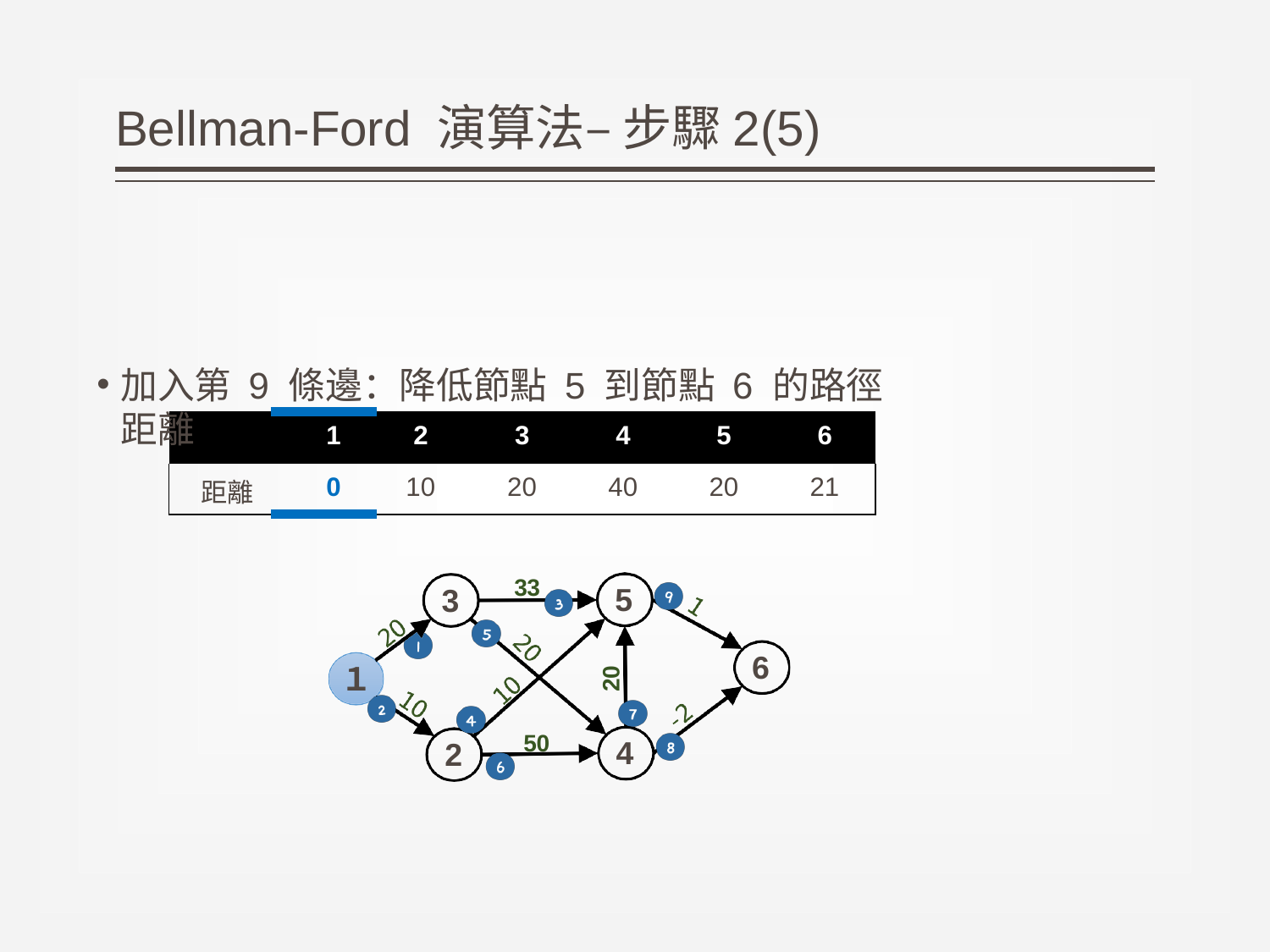

# Bellman-Ford 演算法– 步驟2(5)

加入第 9 條邊：降低節點 5 到節點 6 的路徑距離
|  | 1 | 2 | 3 | 4 | 5 | 6 |
| --- | --- | --- | --- | --- | --- | --- |
| 距離 | 0 | 10 | 20 | 40 | 20 | 21 |
33

5
3

6

１
20

50

4
2